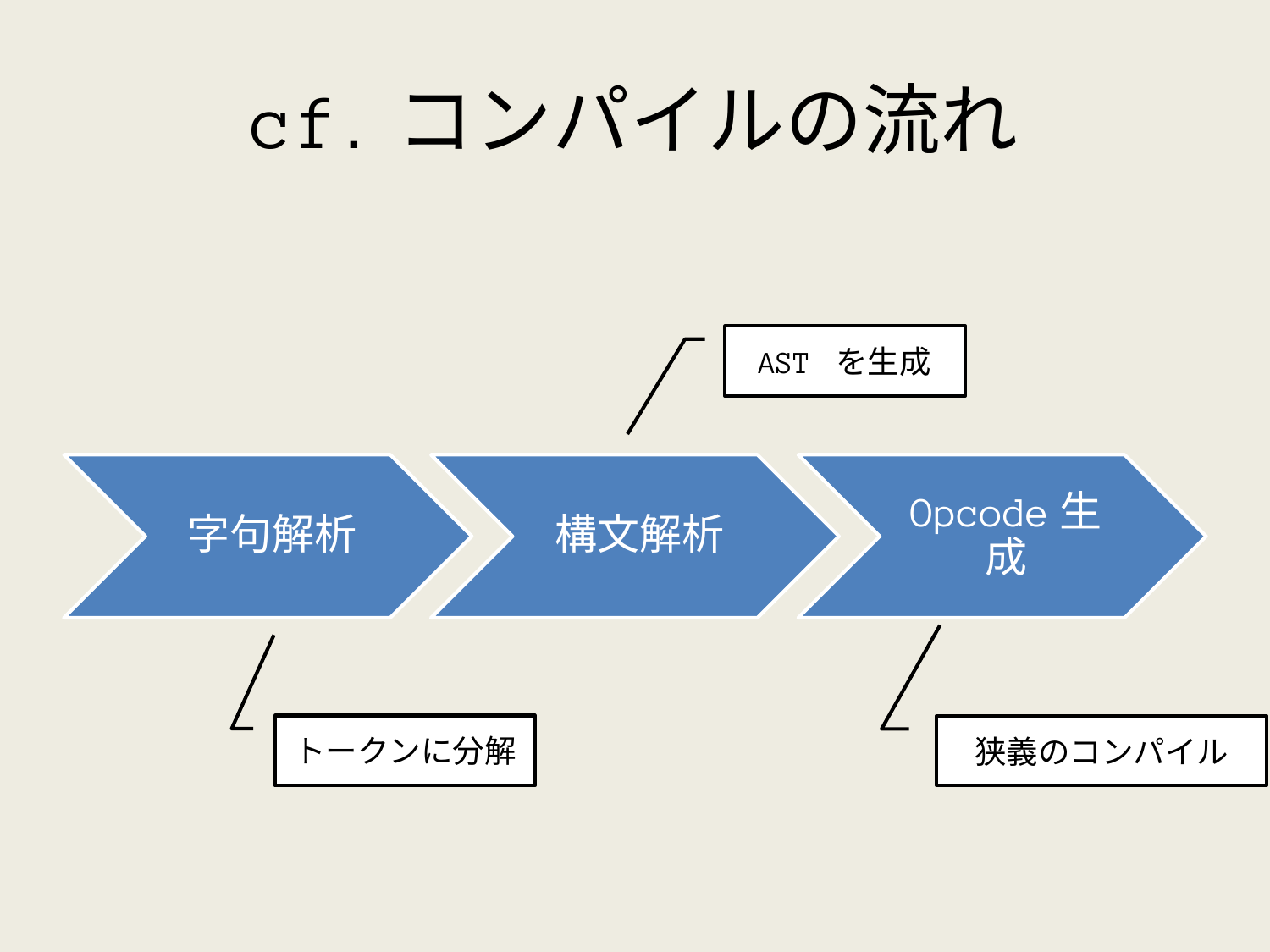

# cf.コンパイルの流れ
字句解析
構文解析
Opcode生成
AST を生成
トークンに分解
狭義のコンパイル